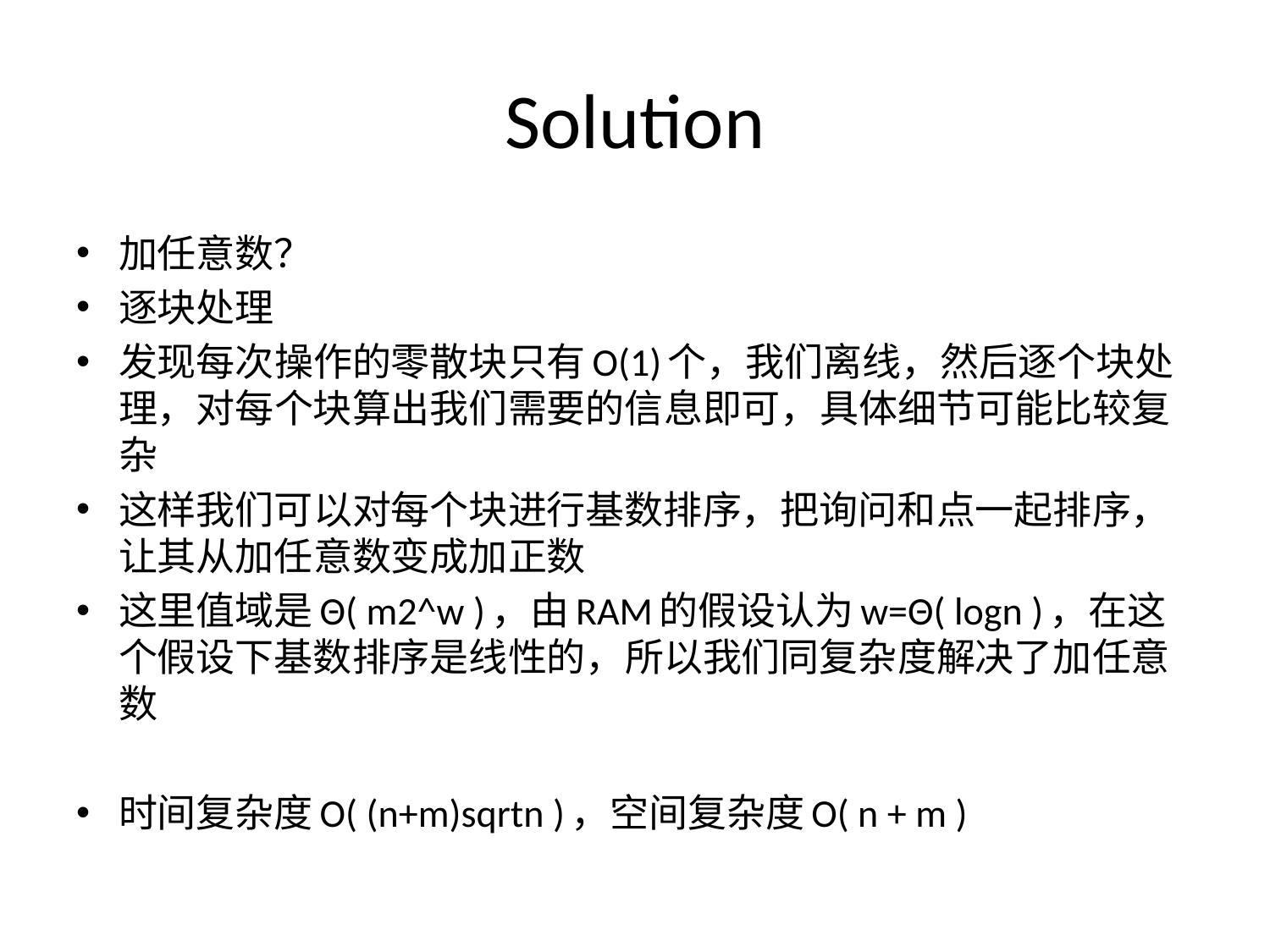

# Solution
加任意数？
逐块处理
发现每次操作的零散块只有O(1)个，我们离线，然后逐个块处理，对每个块算出我们需要的信息即可，具体细节可能比较复杂
这样我们可以对每个块进行基数排序，把询问和点一起排序，让其从加任意数变成加正数
这里值域是Θ( m2^w )，由RAM的假设认为w=Θ( logn )，在这个假设下基数排序是线性的，所以我们同复杂度解决了加任意数

时间复杂度O( (n+m)sqrtn )，空间复杂度O( n + m )